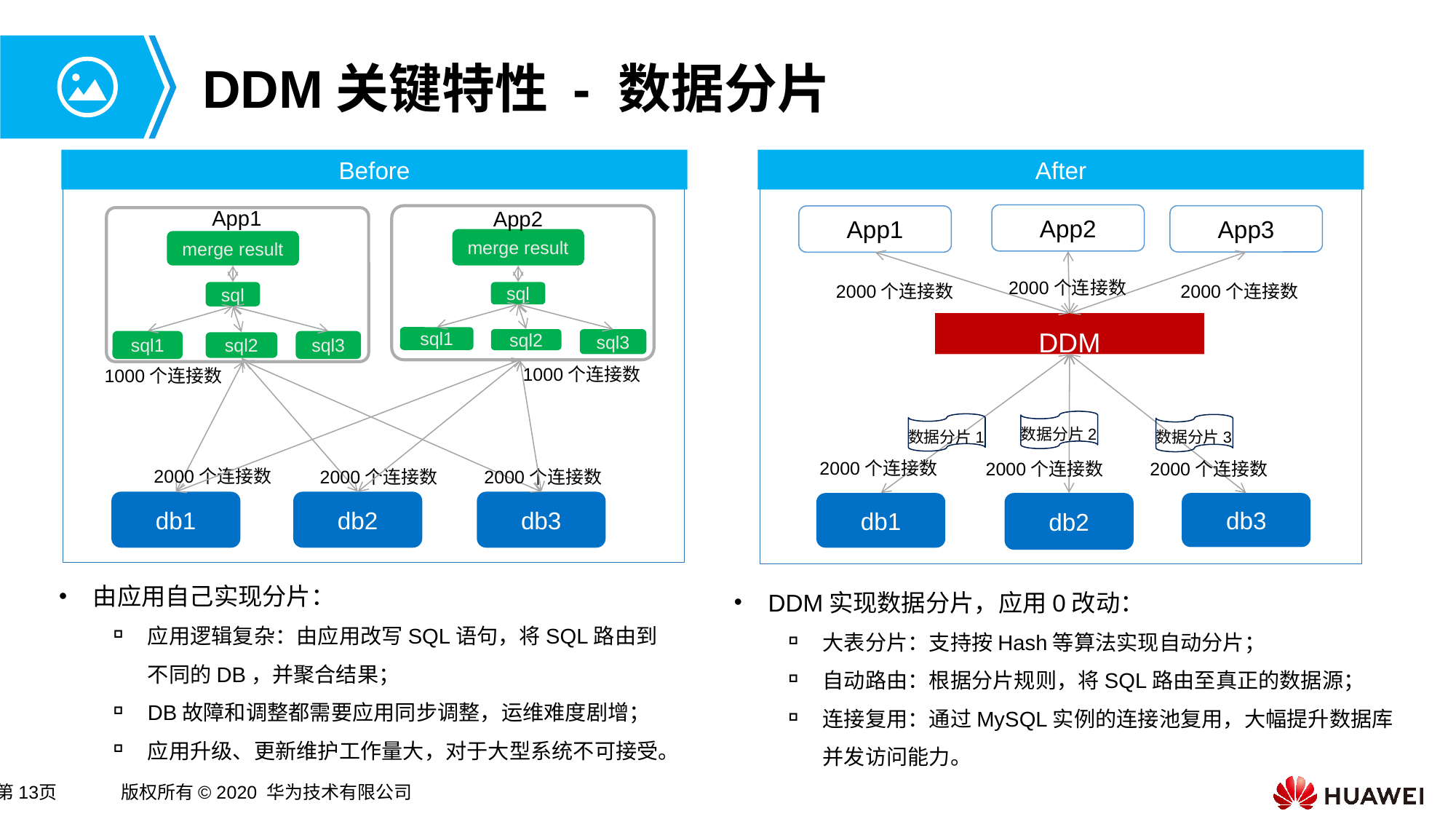

# DDM关键特性 - 数据分片
Before
After

App1
App2
App2
App3

App1

merge result
merge result
2000个连接数
2000个连接数
2000个连接数
sql
sql
DDM
sql1
sql2
sql3
sql3
sql1
sql2
1000个连接数
1000个连接数
数据分片2
数据分片1
数据分片3
2000个连接数
2000个连接数
2000个连接数
2000个连接数
2000个连接数
2000个连接数
db1
db2
db3
db1
db2
db3
由应用自己实现分片：
应用逻辑复杂：由应用改写SQL语句，将SQL路由到不同的DB，并聚合结果；
DB故障和调整都需要应用同步调整，运维难度剧增；
应用升级、更新维护工作量大，对于大型系统不可接受。
DDM实现数据分片，应用0改动：
大表分片：支持按Hash等算法实现自动分片；
自动路由：根据分片规则，将SQL路由至真正的数据源；
连接复用：通过MySQL实例的连接池复用，大幅提升数据库并发访问能力。